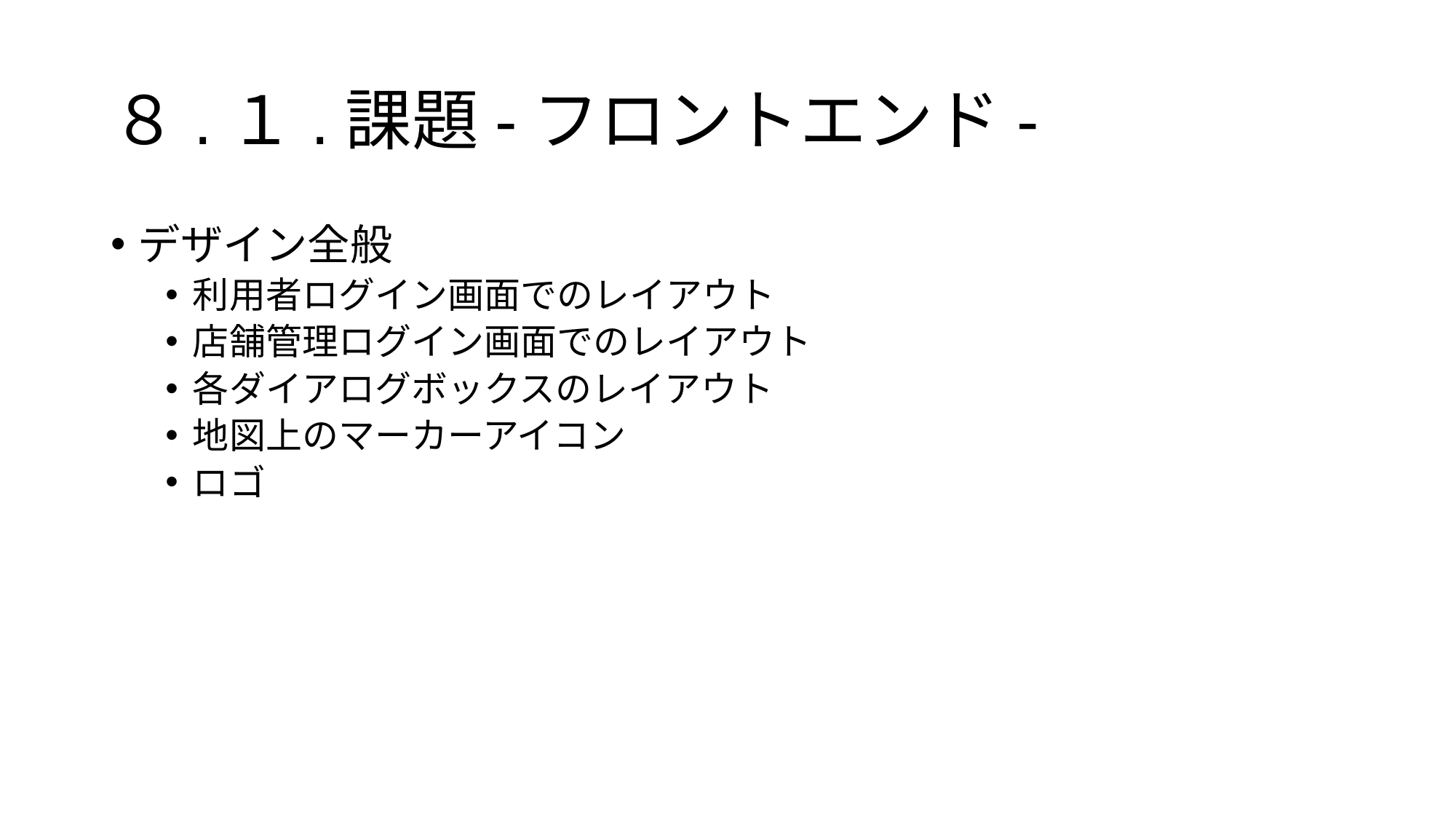

# ８.１.課題-フロントエンド-
デザイン全般
利用者ログイン画面でのレイアウト
店舗管理ログイン画面でのレイアウト
各ダイアログボックスのレイアウト
地図上のマーカーアイコン
ロゴ